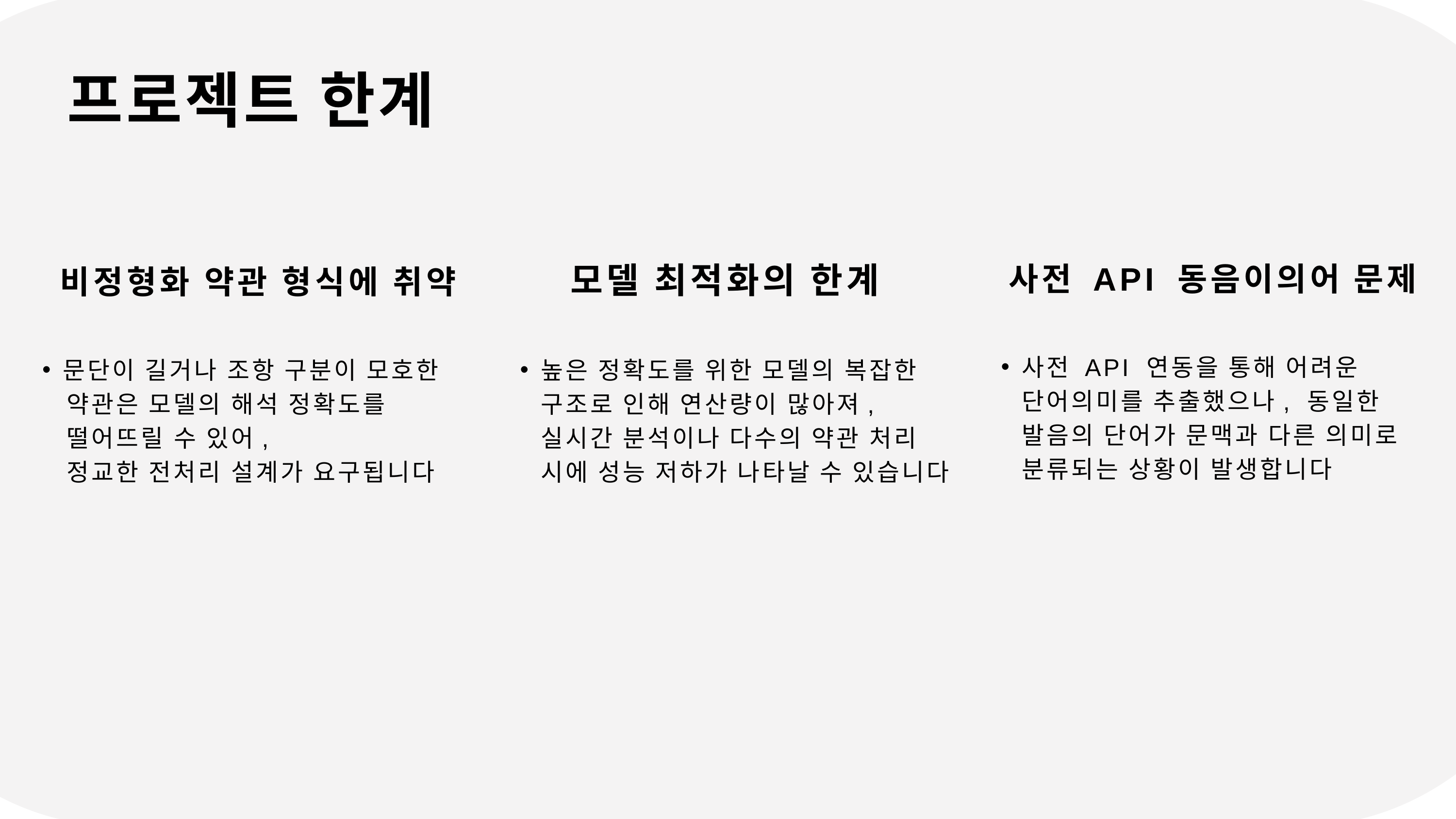

프로젝트 한계
비정형화 약관 형식에 취약

문단이 길거나 조항 구분이 모호한
     약관은 모델의 해석 정확도를
     떨어뜨릴 수 있어,
     정교한 전처리 설계가 요구됩니다

모델 최적화의 한계

높은 정확도를 위한 모델의 복잡한 구조로 인해 연산량이 많아져, 실시간 분석이나 다수의 약관 처리 시에 성능 저하가 나타날 수 있습니다
 사전 API 동음이의어 문제

사전 API 연동을 통해 어려운 단어의미를 추출했으나, 동일한 발음의 단어가 문맥과 다른 의미로 분류되는 상황이 발생합니다